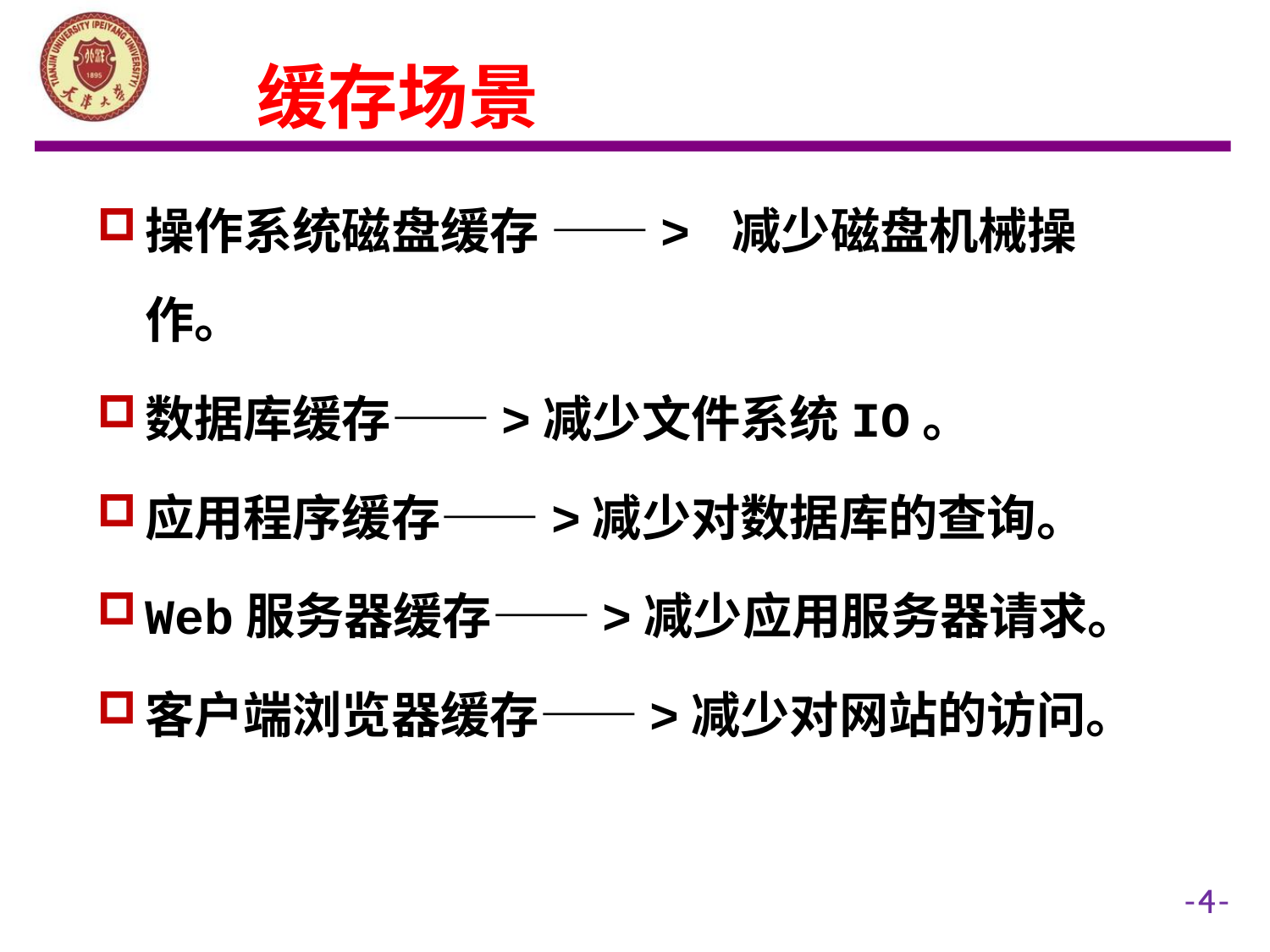

# 缓存场景
操作系统磁盘缓存 ——> 减少磁盘机械操作。
数据库缓存——>减少文件系统IO。
应用程序缓存——>减少对数据库的查询。
Web服务器缓存——>减少应用服务器请求。
客户端浏览器缓存——>减少对网站的访问。